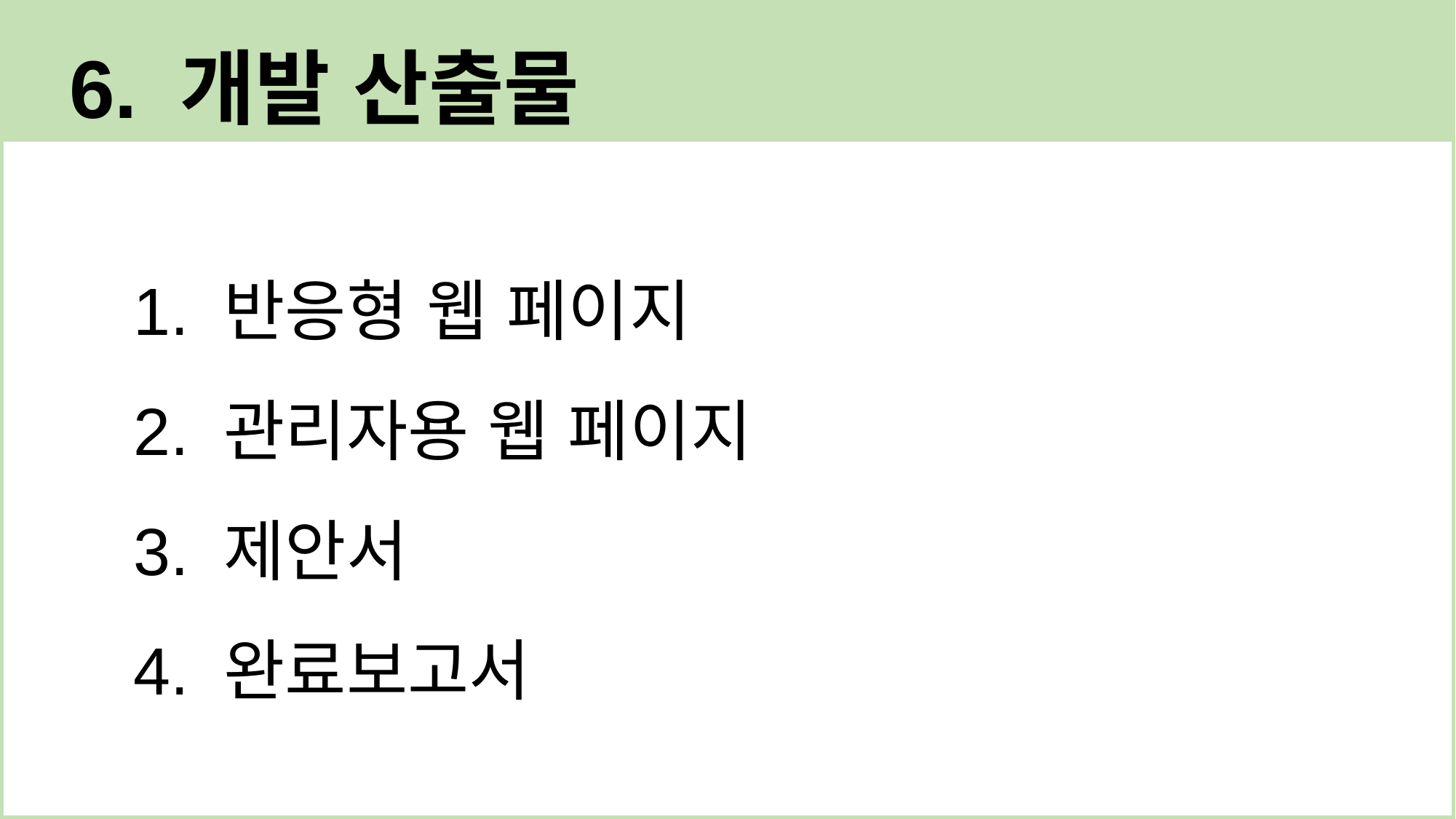

6. 개발 산출물
1. 반응형 웹 페이지
2. 관리자용 웹 페이지
3. 제안서
4. 완료보고서